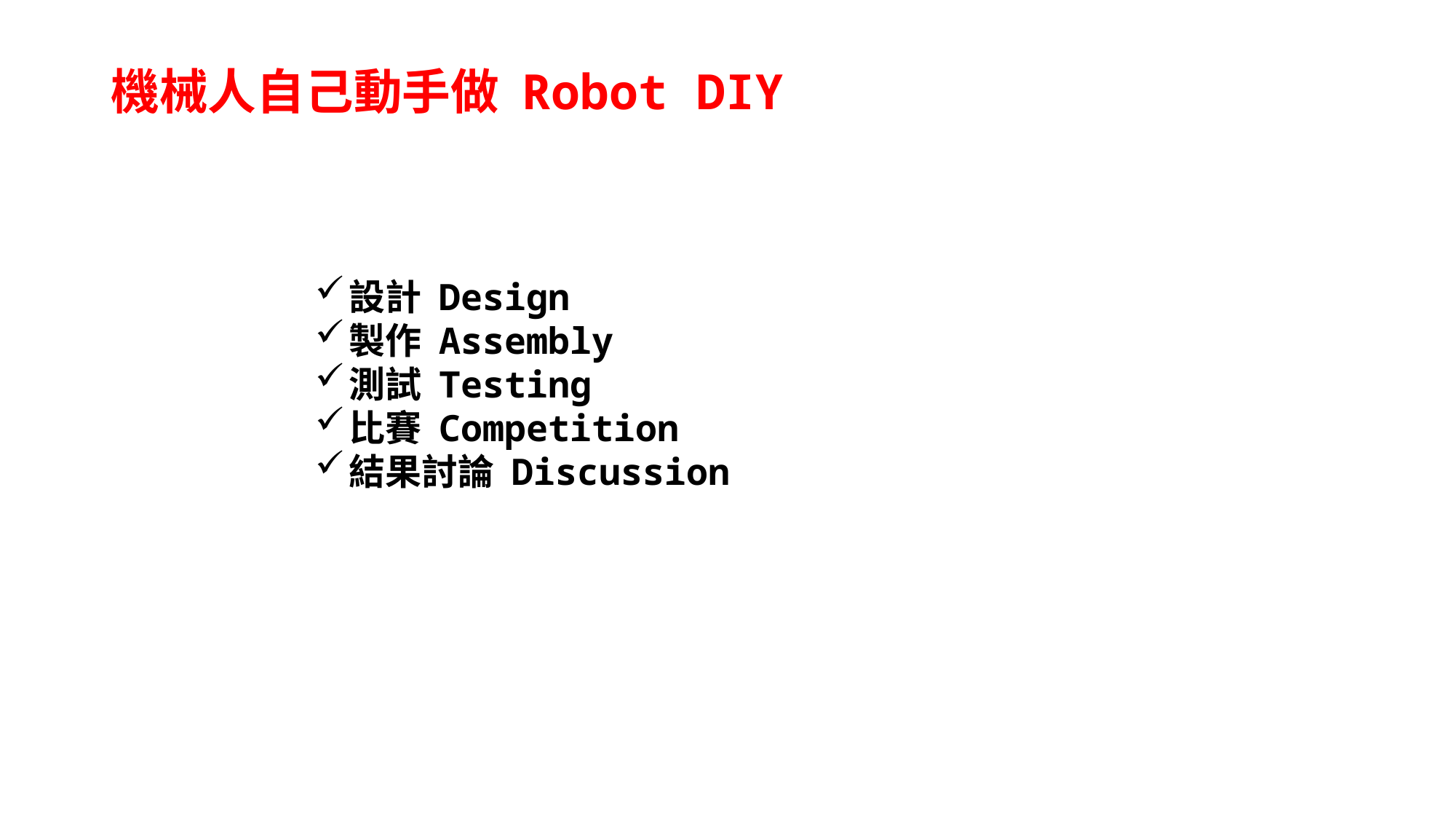

# 機械人自己動手做 Robot DIY
設計 Design
製作 Assembly
測試 Testing
比賽 Competition
結果討論 Discussion